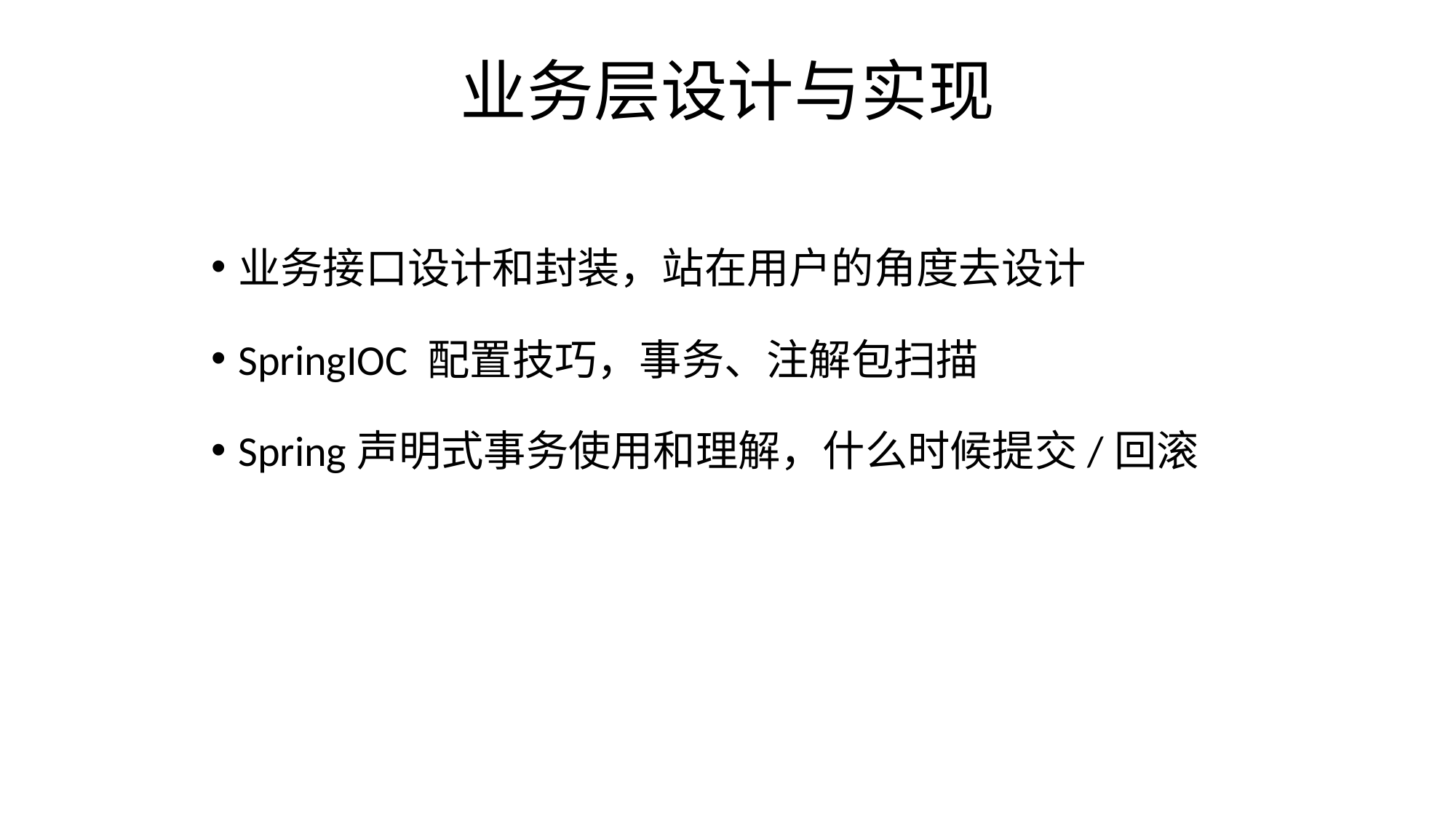

# 业务层设计与实现
业务接口设计和封装，站在用户的角度去设计
SpringIOC 配置技巧，事务、注解包扫描
Spring声明式事务使用和理解，什么时候提交/回滚